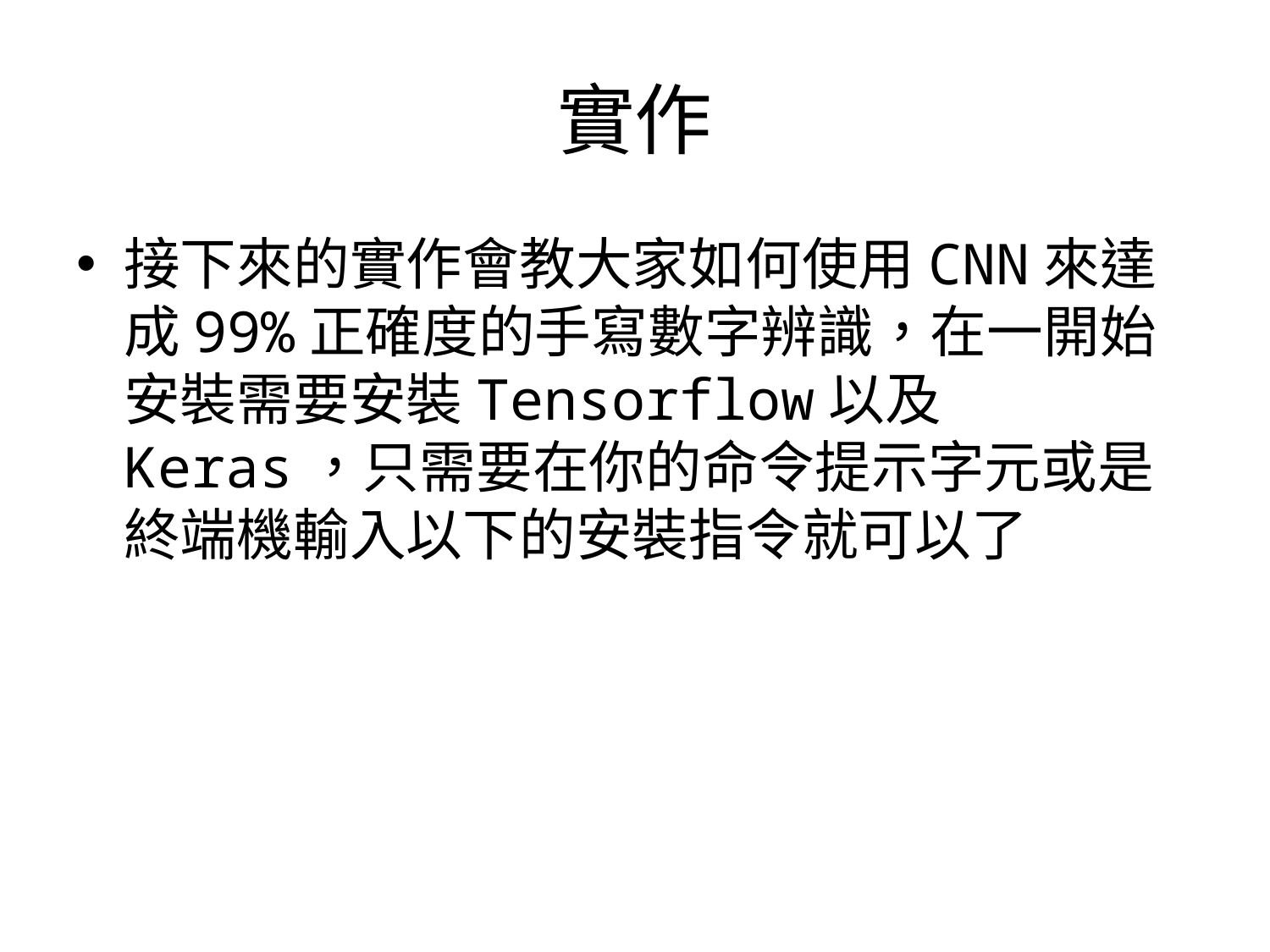

# 實作
接下來的實作會教大家如何使用CNN來達成99%正確度的手寫數字辨識，在一開始安裝需要安裝Tensorflow以及Keras，只需要在你的命令提示字元或是終端機輸入以下的安裝指令就可以了